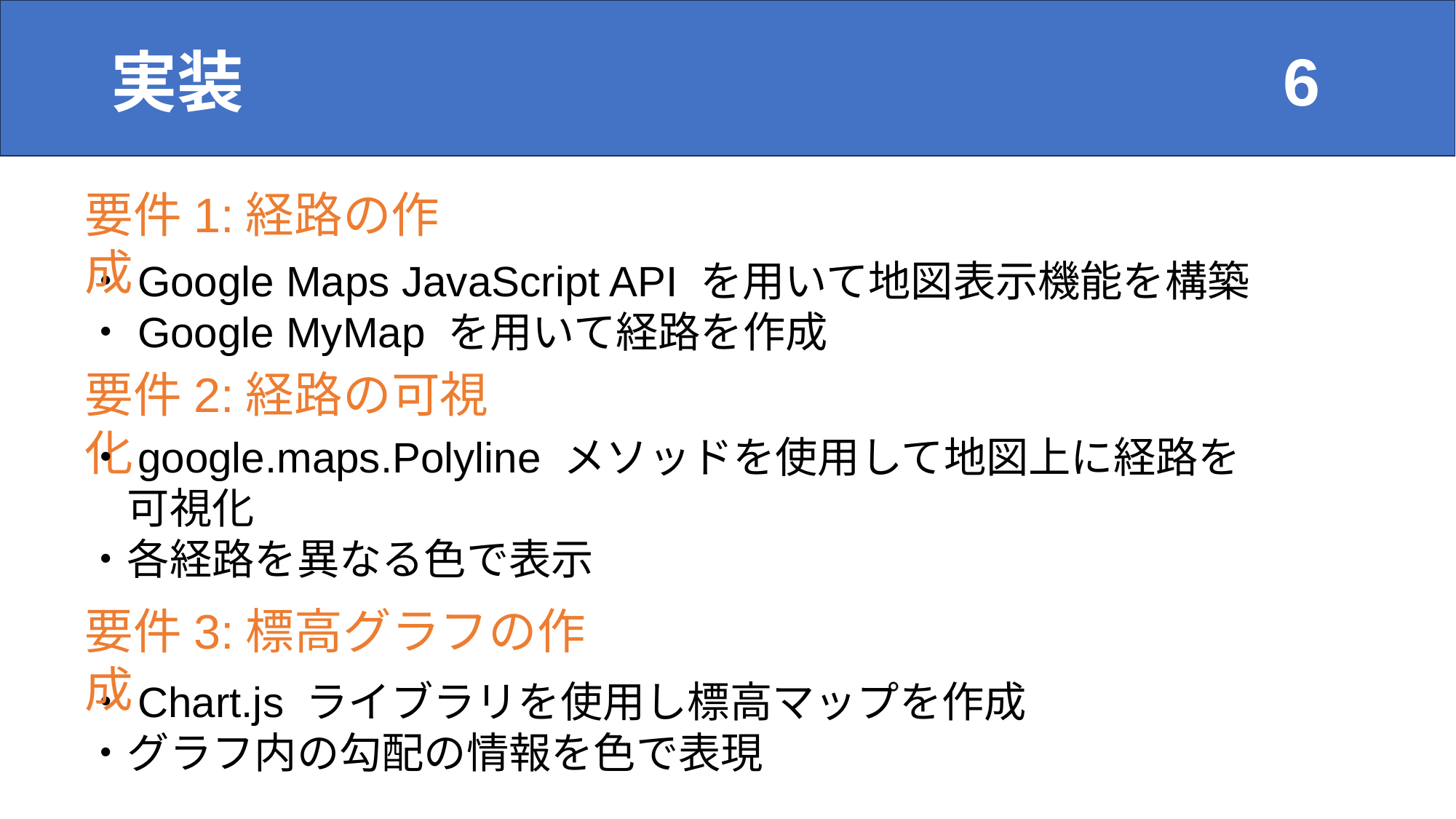

# 実装
要件1:経路の作成
・Google Maps JavaScript API を用いて地図表示機能を構築
・Google MyMap を用いて経路を作成
要件2:経路の可視化
・google.maps.Polyline メソッドを使用して地図上に経路を
　可視化
・各経路を異なる色で表示
要件3:標高グラフの作成
・Chart.js ライブラリを使用し標高マップを作成
・グラフ内の勾配の情報を色で表現